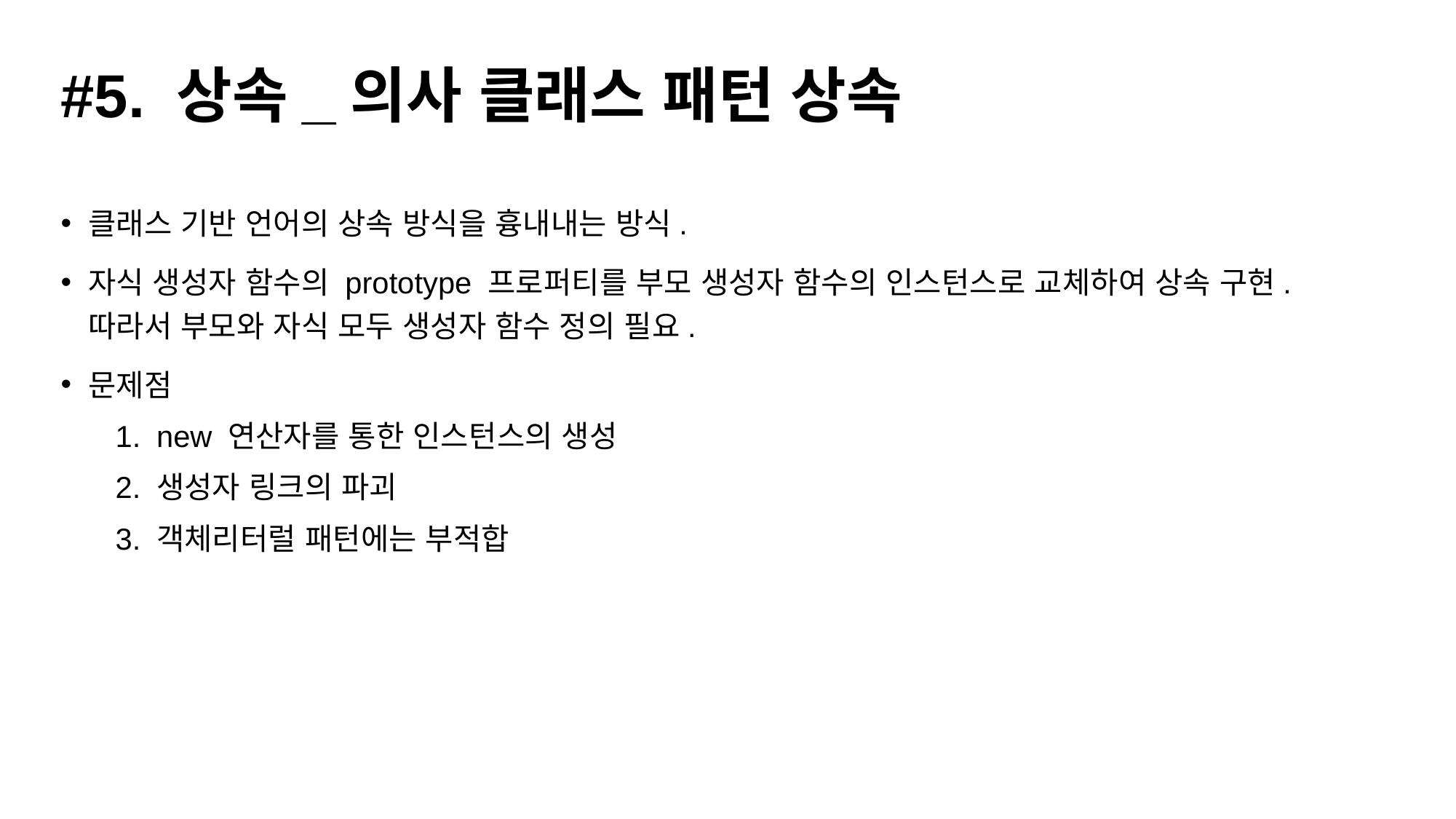

# #5. 상속_의사 클래스 패턴 상속
클래스 기반 언어의 상속 방식을 흉내내는 방식.
자식 생성자 함수의 prototype 프로퍼티를 부모 생성자 함수의 인스턴스로 교체하여 상속 구현.
따라서 부모와 자식 모두 생성자 함수 정의 필요.
문제점
new 연산자를 통한 인스턴스의 생성
생성자 링크의 파괴
객체리터럴 패턴에는 부적합